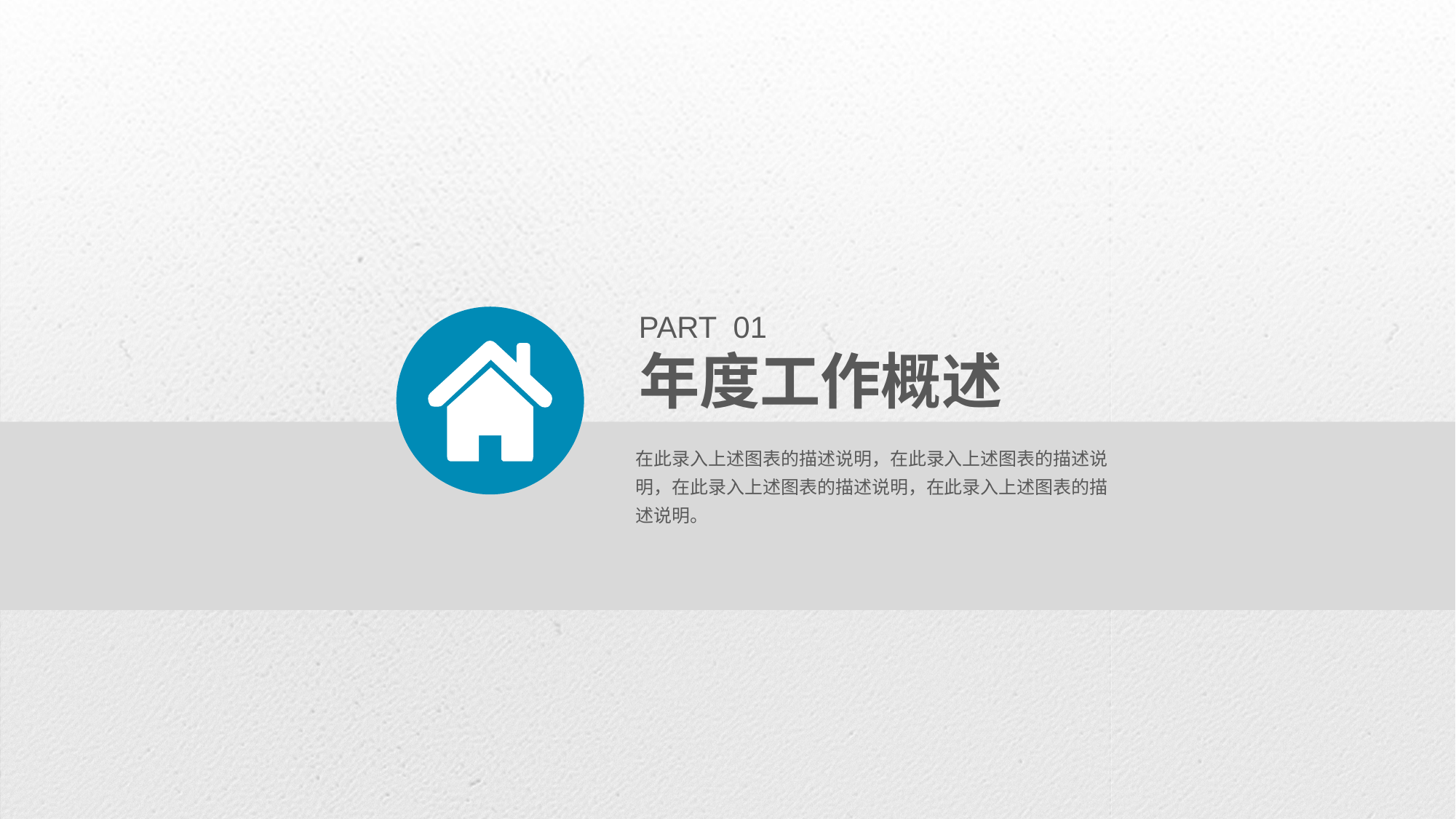

PART  01

年度工作概述

在此录入上述图表的描述说明，在此录入上述图表的描述说明，在此录入上述图表的描述说明，在此录入上述图表的描述说明。